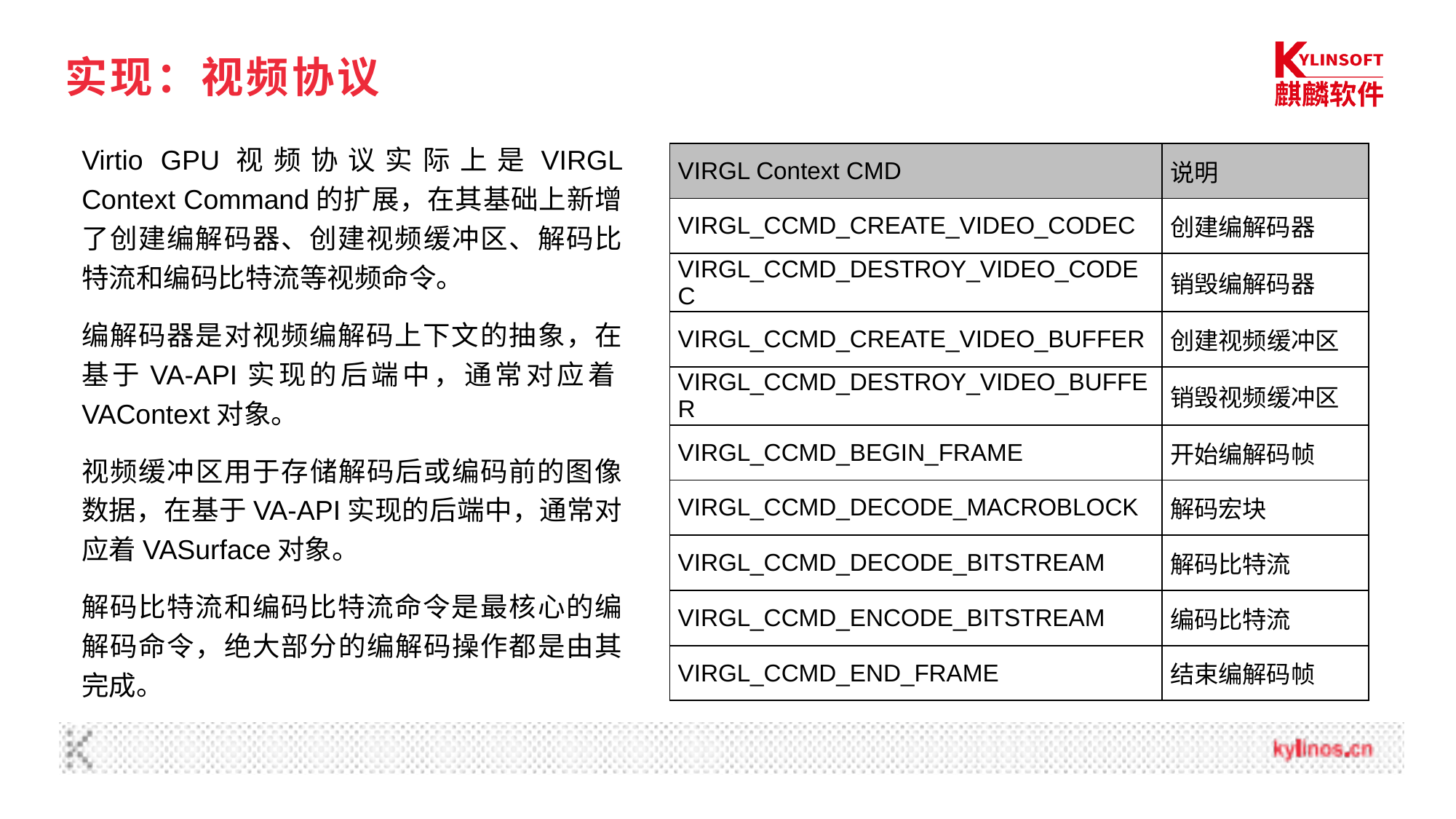

实现：视频协议
Virtio GPU视频协议实际上是VIRGL Context Command的扩展，在其基础上新增了创建编解码器、创建视频缓冲区、解码比特流和编码比特流等视频命令。
编解码器是对视频编解码上下文的抽象，在基于VA-API实现的后端中，通常对应着VAContext对象。
视频缓冲区用于存储解码后或编码前的图像数据，在基于VA-API实现的后端中，通常对应着VASurface对象。
解码比特流和编码比特流命令是最核心的编解码命令，绝大部分的编解码操作都是由其完成。
| VIRGL Context CMD | 说明 |
| --- | --- |
| VIRGL\_CCMD\_CREATE\_VIDEO\_CODEC | 创建编解码器 |
| VIRGL\_CCMD\_DESTROY\_VIDEO\_CODEC | 销毁编解码器 |
| VIRGL\_CCMD\_CREATE\_VIDEO\_BUFFER | 创建视频缓冲区 |
| VIRGL\_CCMD\_DESTROY\_VIDEO\_BUFFER | 销毁视频缓冲区 |
| VIRGL\_CCMD\_BEGIN\_FRAME | 开始编解码帧 |
| VIRGL\_CCMD\_DECODE\_MACROBLOCK | 解码宏块 |
| VIRGL\_CCMD\_DECODE\_BITSTREAM | 解码比特流 |
| VIRGL\_CCMD\_ENCODE\_BITSTREAM | 编码比特流 |
| VIRGL\_CCMD\_END\_FRAME | 结束编解码帧 |